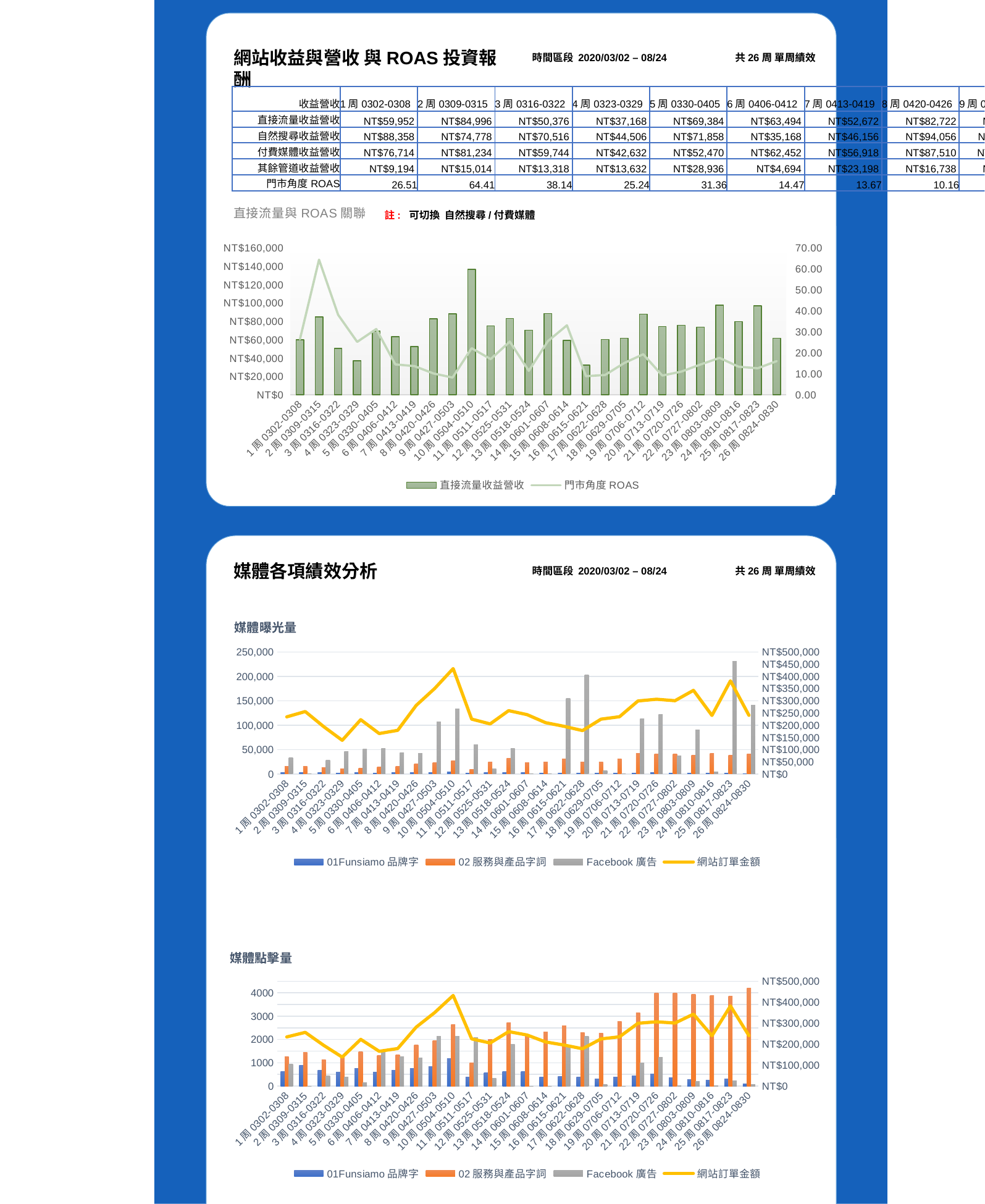

網站收益與營收 與ROAS投資報酬
時間區段 2020/03/02 – 08/24
共26周 單周績效
| 收益營收 | 1周0302-0308 | 2周0309-0315 | 3周0316-0322 | 4周0323-0329 | 5周0330-0405 | 6周0406-0412 | 7周0413-0419 | 8周0420-0426 | 9周0427-0503 | 10周0504-0510 | 11周0511-0517 | 12周0525-0531 | 13周0518-0524 | 14周0601-0607 | 15周0608-0614 | 16周0615-0621 | 17周0622-0628 | 18周0629-0705 | 19周0706-0712 | 20周0713-0719 | 21周0720-0726 | 22周0727-0802 | 23周0803-0809 | 24周0810-0816 | 25周0817-0823 | 26周0824-0830 | 半年小計 |
| --- | --- | --- | --- | --- | --- | --- | --- | --- | --- | --- | --- | --- | --- | --- | --- | --- | --- | --- | --- | --- | --- | --- | --- | --- | --- | --- | --- |
| 直接流量收益營收 | NT$59,952 | NT$84,996 | NT$50,376 | NT$37,168 | NT$69,384 | NT$63,494 | NT$52,672 | NT$82,722 | NT$88,080 | NT$136,558 | NT$75,082 | NT$83,080 | NT$70,496 | NT$88,458 | NT$59,214 | NT$32,464 | NT$60,320 | NT$61,672 | NT$87,910 | NT$74,528 | NT$75,740 | NT$73,908 | NT$97,488 | NT$79,832 | NT$96,902 | NT$61,596 | NT$1,904,092 |
| 自然搜尋收益營收 | NT$88,358 | NT$74,778 | NT$70,516 | NT$44,506 | NT$71,858 | NT$35,168 | NT$46,156 | NT$94,056 | NT$115,816 | NT$110,056 | NT$82,710 | NT$52,772 | NT$77,486 | NT$60,276 | NT$74,250 | NT$76,188 | NT$62,612 | NT$106,616 | NT$63,118 | NT$129,292 | NT$104,484 | NT$108,910 | NT$102,032 | NT$65,618 | NT$109,550 | NT$68,472 | NT$2,095,654 |
| 付費媒體收益營收 | NT$76,714 | NT$81,234 | NT$59,744 | NT$42,632 | NT$52,470 | NT$62,452 | NT$56,918 | NT$87,510 | NT$104,730 | NT$123,908 | NT$37,190 | NT$54,562 | NT$79,462 | NT$89,380 | NT$70,578 | NT$76,540 | NT$41,346 | NT$39,564 | NT$58,218 | NT$60,498 | NT$96,076 | NT$89,886 | NT$113,294 | NT$70,588 | NT$161,836 | NT$103,250 | NT$1,990,580 |
| 其餘管道收益營收 | NT$9,194 | NT$15,014 | NT$13,318 | NT$13,632 | NT$28,936 | NT$4,694 | NT$23,198 | NT$16,738 | NT$41,794 | NT$61,420 | NT$29,920 | NT$14,830 | NT$32,106 | NT$5,192 | NT$6,330 | NT$10,304 | NT$13,640 | NT$16,918 | NT$25,566 | NT$35,082 | NT$30,092 | NT$27,704 | NT$30,040 | NT$23,960 | NT$13,466 | NT$7,160 | NT$550,248 |
| 門市角度ROAS | 26.51 | 64.41 | 38.14 | 25.24 | 31.36 | 14.47 | 13.67 | 10.16 | 8.22 | 22.19 | 17.02 | 25.36 | 11.41 | 25.57 | 33.11 | 8.86 | 9.43 | 15.12 | 19.31 | 9.17 | 11.06 | 14.42 | 17.58 | 13.39 | 12.63 | 16.05 | 15.73 |

### Chart: 直接流量與ROAS關聯

| Category | 直接流量收益營收 | 門市角度ROAS |
|---|---|---|
| 1周0302-0308 | 59952.0 | 26.50644102045971 |
| 2周0309-0315 | 84996.0 | 64.40662907910473 |
| 3周0316-0322 | 50376.0 | 38.14299332697807 |
| 4周0323-0329 | 37168.0 | 25.23761544920235 |
| 5周0330-0405 | 69384.0 | 31.359361779282 |
| 6周0406-0412 | 63494.0 | 14.46606997558991 |
| 7周0413-0419 | 52672.0 | 13.671148768956837 |
| 8周0420-0426 | 82722.0 | 10.158369462301291 |
| 9周0427-0503 | 88080.0 | 8.223522763965127 |
| 10周0504-0510 | 136558.0 | 22.19142114677196 |
| 11周0511-0517 | 75082.0 | 17.021323057161208 |
| 12周0525-0531 | 83080.0 | 25.364797536008698 |
| 13周0518-0524 | 70496.0 | 11.407267364918516 |
| 14周0601-0607 | 88458.0 | 25.56994877632328 |
| 15周0608-0614 | 59214.0 | 33.111639519676615 |
| 16周0615-0621 | 32464.0 | 8.861163561224126 |
| 17周0622-0628 | 60320.0 | 9.430045619002675 |
| 18周0629-0705 | 61672.0 | 15.119430108308498 |
| 19周0706-0712 | 87910.0 | 19.312086200181746 |
| 20周0713-0719 | 74528.0 | 9.166901797215237 |
| 21周0720-0726 | 75740.0 | 11.05810869162914 |
| 22周0727-0802 | 73908.0 | 14.422739901688395 |
| 23周0803-0809 | 97488.0 | 17.58153626804491 |
| 24周0810-0816 | 79832.0 | 13.387513691128149 |
| 25周0817-0823 | 96902.0 | 12.6315194523817 |
| 26周0824-0830 | 61596.0 | 16.051170386499727 |
註:  可切換  自然搜尋/付費媒體

媒體各項績效分析
時間區段 2020/03/02 – 08/24
共26周 單周績效

### Chart: 媒體曝光量

| Category | 01Funsiamo品牌字 | 02服務與產品字詞 | Facebook廣告 | 網站訂單金額 |
|---|---|---|---|---|
| 1周0302-0308 | 2616.0 | 16039.0 | 33865.0 | 234218.0 |
| 2周0309-0315 | 3424.0 | 15904.0 | 0.0 | 256022.0 |
| 3周0316-0322 | 2487.0 | 13370.0 | 28130.0 | 193954.0 |
| 4周0323-0329 | 1913.0 | 11122.0 | 46655.0 | 137938.0 |
| 5周0330-0405 | 2858.0 | 12073.0 | 50897.0 | 222648.0 |
| 6周0406-0412 | 2229.0 | 14430.0 | 52206.0 | 165808.0 |
| 7周0413-0419 | 2628.0 | 16126.0 | 43505.0 | 178944.0 |
| 8周0420-0426 | 3034.0 | 20392.0 | 42664.0 | 281026.0 |
| 9周0427-0503 | 3268.0 | 23085.0 | 106495.0 | 350420.0 |
| 10周0504-0510 | 4569.0 | 27720.0 | 132882.0 | 431942.0 |
| 11周0511-0517 | 1695.0 | 9723.0 | 60364.0 | 224902.0 |
| 12周0525-0531 | 2604.0 | 23959.0 | 10870.0 | 205244.0 |
| 13周0518-0524 | 2692.0 | 32033.0 | 52133.0 | 259550.0 |
| 14周0601-0607 | 2974.0 | 23112.0 | 0.0 | 243306.0 |
| 15周0608-0614 | 1594.0 | 24815.0 | 0.0 | 210372.0 |
| 16周0615-0621 | 1834.0 | 31139.0 | 154545.0 | 195496.0 |
| 17周0622-0628 | 1709.0 | 24420.0 | 203370.0 | 177918.0 |
| 18周0629-0705 | 1427.0 | 24126.0 | 6902.0 | 224770.0 |
| 19周0706-0712 | 1661.0 | 31140.0 | 0.0 | 234812.0 |
| 20周0713-0719 | 2286.0 | 42645.0 | 113824.0 | 299400.0 |
| 21周0720-0726 | 2699.0 | 40927.0 | 121925.0 | 306392.0 |
| 22周0727-0802 | 1880.0 | 41264.0 | 37136.0 | 300408.0 |
| 23周0803-0809 | 1411.0 | 38233.0 | 90996.0 | 342854.0 |
| 24周0810-0816 | 1335.0 | 42171.0 | 4576.0 | 239998.0 |
| 25周0817-0823 | 1515.0 | 38708.0 | 231070.0 | 381754.0 |
| 26周0824-0830 | 578.0 | 41483.0 | 140710.0 | 240478.0 |

### Chart: 媒體點擊量

| Category | 01Funsiamo品牌字 | 02服務與產品字詞 | Facebook廣告 | 網站訂單金額 |
|---|---|---|---|---|
| 1周0302-0308 | 637.0 | 1268.0 | 934.0 | 234218.0 |
| 2周0309-0315 | 901.0 | 1437.0 | 0.0 | 256022.0 |
| 3周0316-0322 | 690.0 | 1140.0 | 426.0 | 193954.0 |
| 4周0323-0329 | 597.0 | 1293.0 | 399.0 | 137938.0 |
| 5周0330-0405 | 766.0 | 1462.0 | 158.0 | 222648.0 |
| 6周0406-0412 | 602.0 | 1320.0 | 1528.0 | 165808.0 |
| 7周0413-0419 | 671.0 | 1336.0 | 1275.0 | 178944.0 |
| 8周0420-0426 | 750.0 | 1761.0 | 1211.0 | 281026.0 |
| 9周0427-0503 | 837.0 | 1954.0 | 2149.0 | 350420.0 |
| 10周0504-0510 | 1171.0 | 2650.0 | 2137.0 | 431942.0 |
| 11周0511-0517 | 377.0 | 1002.0 | 2093.0 | 224902.0 |
| 12周0525-0531 | 581.0 | 1992.0 | 335.0 | 205244.0 |
| 13周0518-0524 | 631.0 | 2708.0 | 1789.0 | 259550.0 |
| 14周0601-0607 | 633.0 | 2157.0 | 0.0 | 243306.0 |
| 15周0608-0614 | 381.0 | 2313.0 | 0.0 | 210372.0 |
| 16周0615-0621 | 423.0 | 2584.0 | 1674.0 | 195496.0 |
| 17周0622-0628 | 398.0 | 2299.0 | 2140.0 | 177918.0 |
| 18周0629-0705 | 298.0 | 2260.0 | 65.0 | 224770.0 |
| 19周0706-0712 | 397.0 | 2769.0 | 0.0 | 234812.0 |
| 20周0713-0719 | 444.0 | 3155.0 | 989.0 | 299400.0 |
| 21周0720-0726 | 511.0 | 3979.0 | 1248.0 | 306392.0 |
| 22周0727-0802 | 350.0 | 3981.0 | 14.0 | 300408.0 |
| 23周0803-0809 | 267.0 | 3939.0 | 193.0 | 342854.0 |
| 24周0810-0816 | 247.0 | 3875.0 | 7.0 | 239998.0 |
| 25周0817-0823 | 298.0 | 3862.0 | 226.0 | 381754.0 |
| 26周0824-0830 | 96.0 | 4204.0 | 62.0 | 240478.0 |